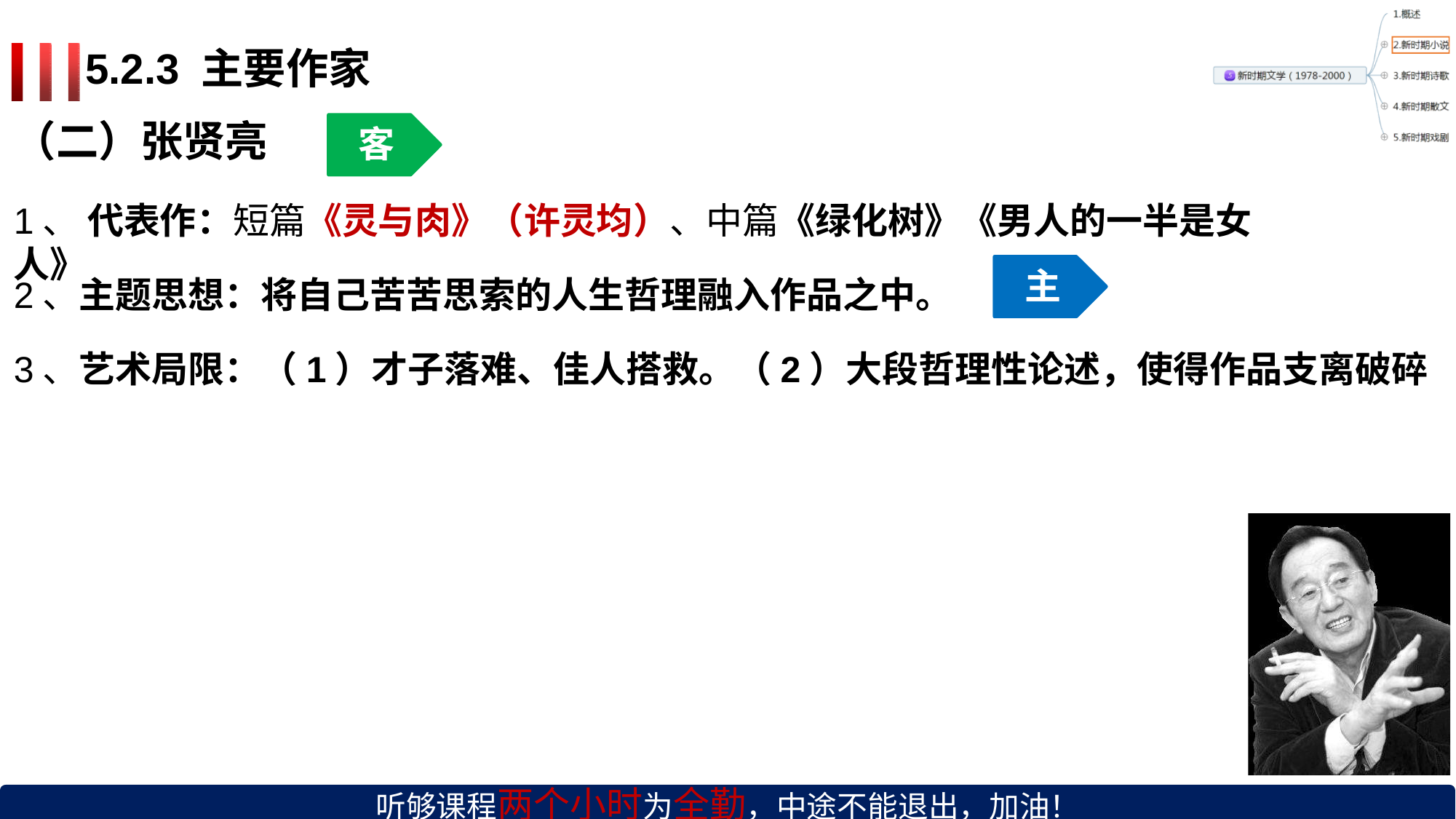

# 5.2.3 主要作家

（二）张贤亮

客
1、 代表作：短篇《灵与肉》（许灵均）、中篇《绿化树》《男人的一半是女人》

主
2、主题思想：将自己苦苦思索的人生哲理融入作品之中。
3、艺术局限：（1）才子落难、佳人搭救。（2）大段哲理性论述，使得作品支离破碎

听够课程两个小时为全勤，中途不能退出，加油！